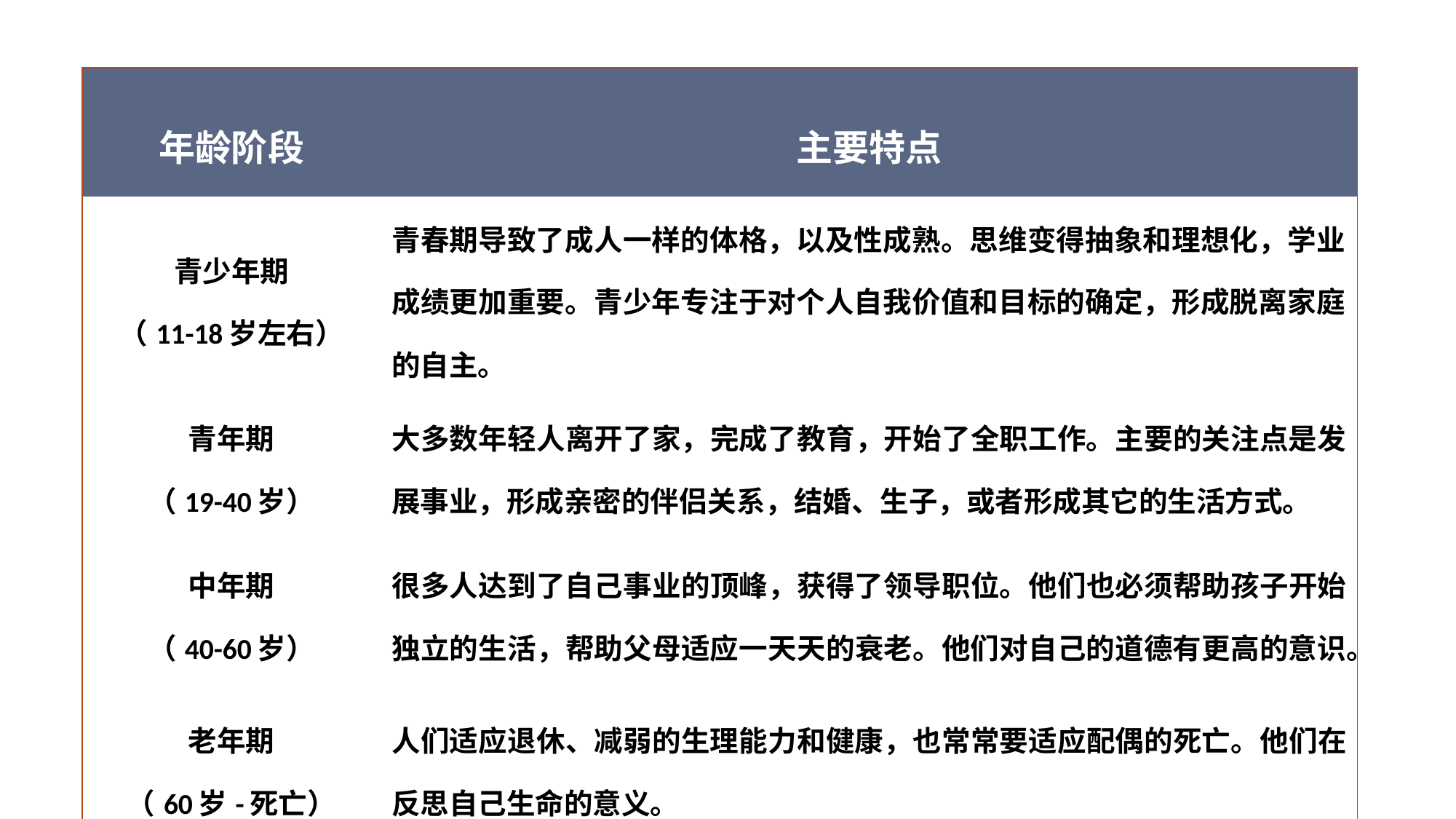

| 年龄阶段 | 主要特点 |
| --- | --- |
| 青少年期 （11-18岁左右） | 青春期导致了成人一样的体格，以及性成熟。思维变得抽象和理想化，学业成绩更加重要。青少年专注于对个人自我价值和目标的确定，形成脱离家庭的自主。 |
| 青年期 （19-40岁） | 大多数年轻人离开了家，完成了教育，开始了全职工作。主要的关注点是发展事业，形成亲密的伴侣关系，结婚、生子，或者形成其它的生活方式。 |
| 中年期 （40-60岁） | 很多人达到了自己事业的顶峰，获得了领导职位。他们也必须帮助孩子开始独立的生活，帮助父母适应一天天的衰老。他们对自己的道德有更高的意识。 |
| 老年期 （60岁-死亡） | 人们适应退休、减弱的生理能力和健康，也常常要适应配偶的死亡。他们在反思自己生命的意义。 |